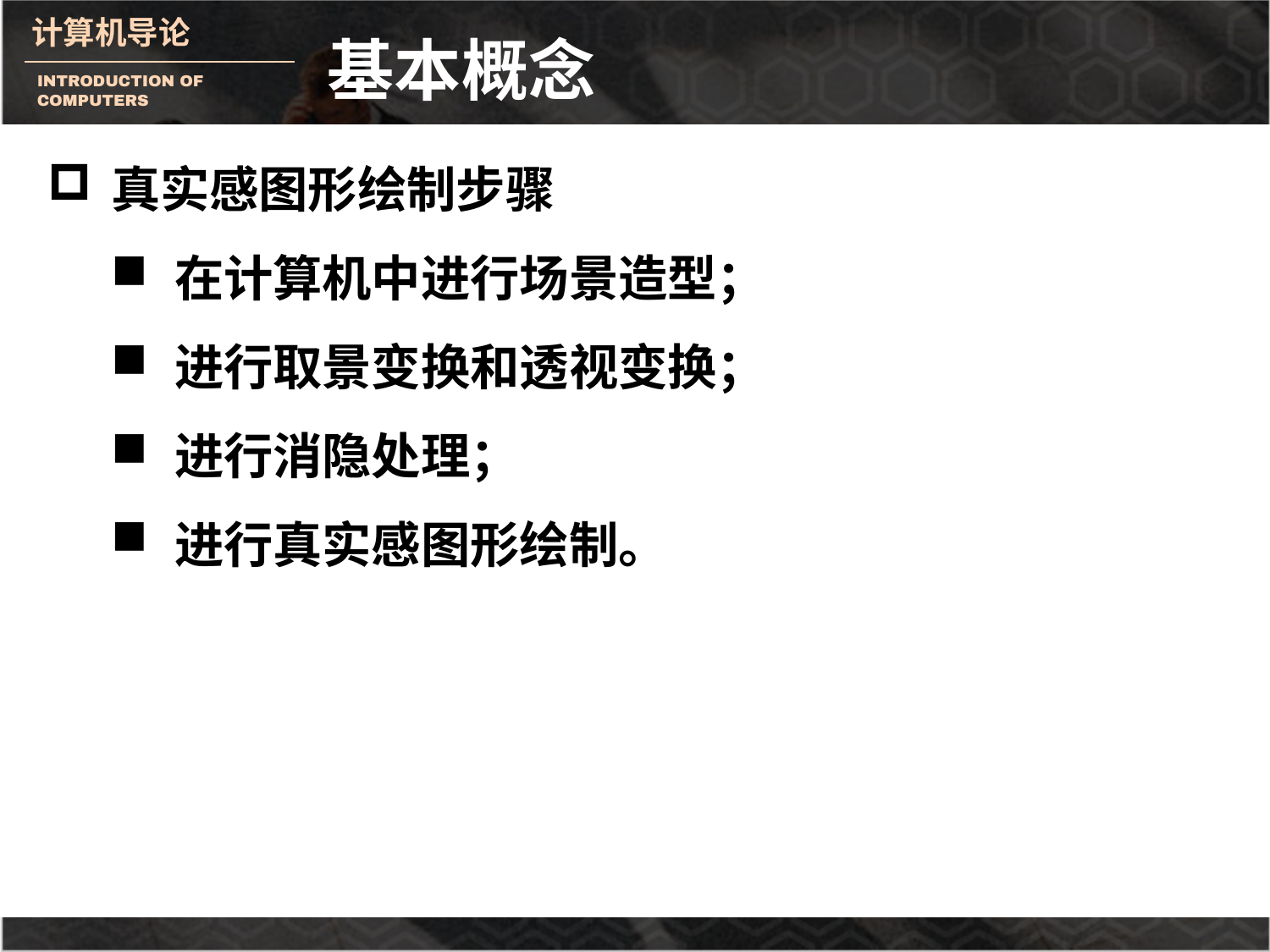

基本概念
真实感图形绘制步骤
在计算机中进行场景造型；
进行取景变换和透视变换；
进行消隐处理；
进行真实感图形绘制。
99